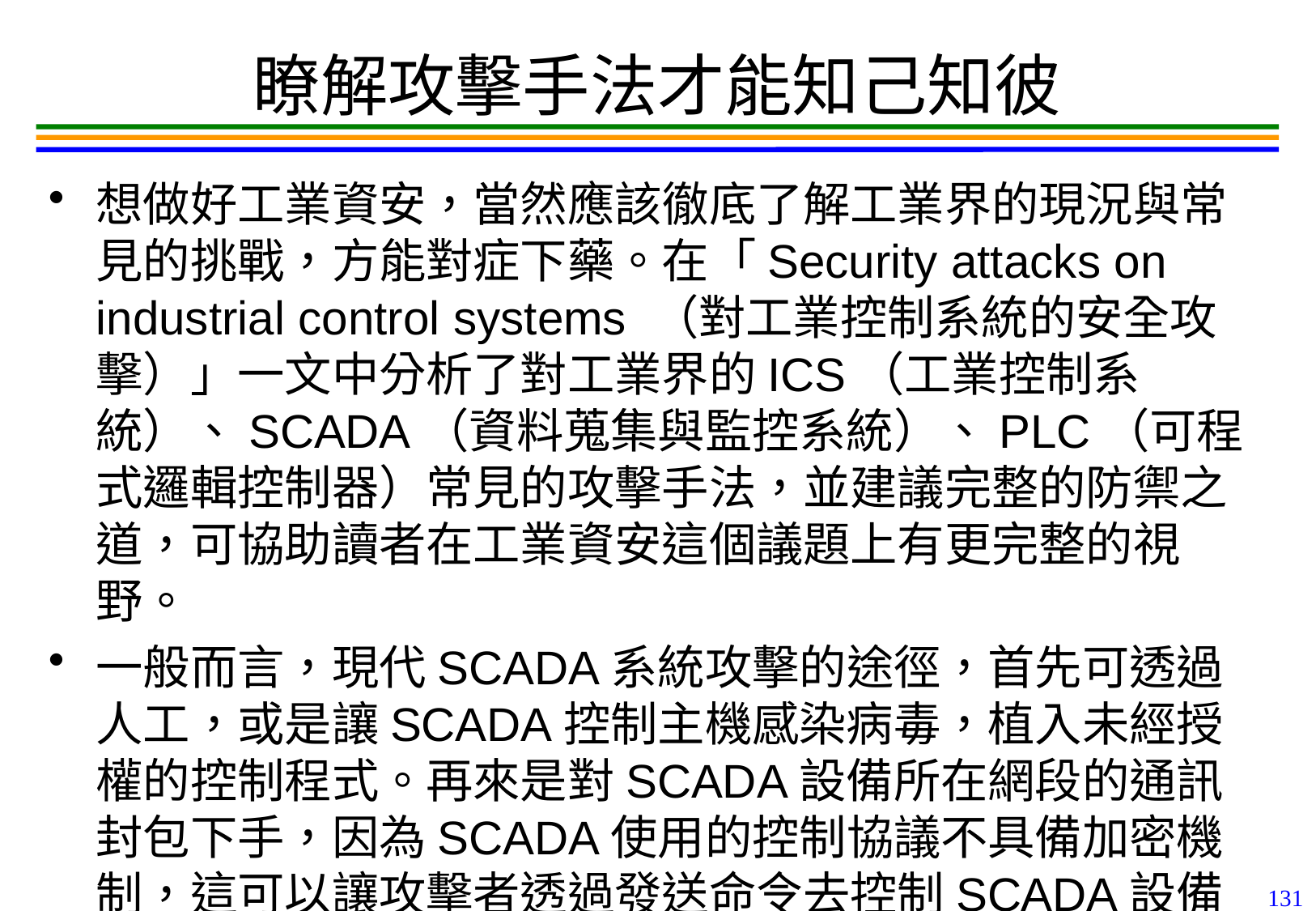

131
# 瞭解攻擊手法才能知己知彼
想做好工業資安，當然應該徹底了解工業界的現況與常見的挑戰，方能對症下藥。在「Security attacks on industrial control systems （對工業控制系統的安全攻擊）」一文中分析了對工業界的ICS（工業控制系統）、SCADA（資料蒐集與監控系統）、PLC（可程式邏輯控制器）常見的攻擊手法，並建議完整的防禦之道，可協助讀者在工業資安這個議題上有更完整的視野。
一般而言，現代SCADA系統攻擊的途徑，首先可透過人工，或是讓SCADA控制主機感染病毒，植入未經授權的控制程式。再來是對SCADA設備所在網段的通訊封包下手，因為SCADA使用的控制協議不具備加密機制，這可以讓攻擊者透過發送命令去控制SCADA設備